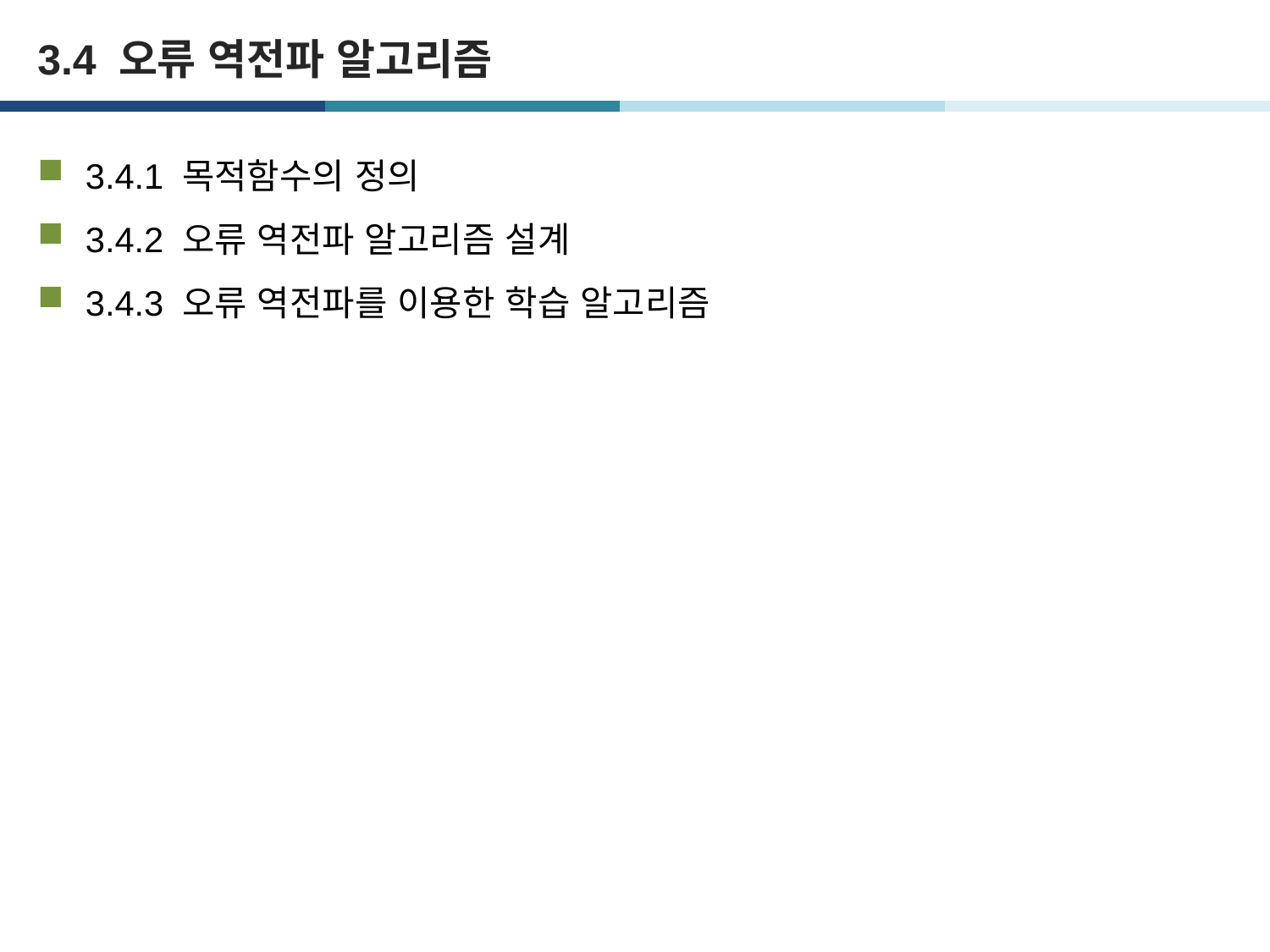

# 3.4 오류 역전파 알고리즘
3.4.1 목적함수의 정의
3.4.2 오류 역전파 알고리즘 설계
3.4.3 오류 역전파를 이용한 학습 알고리즘